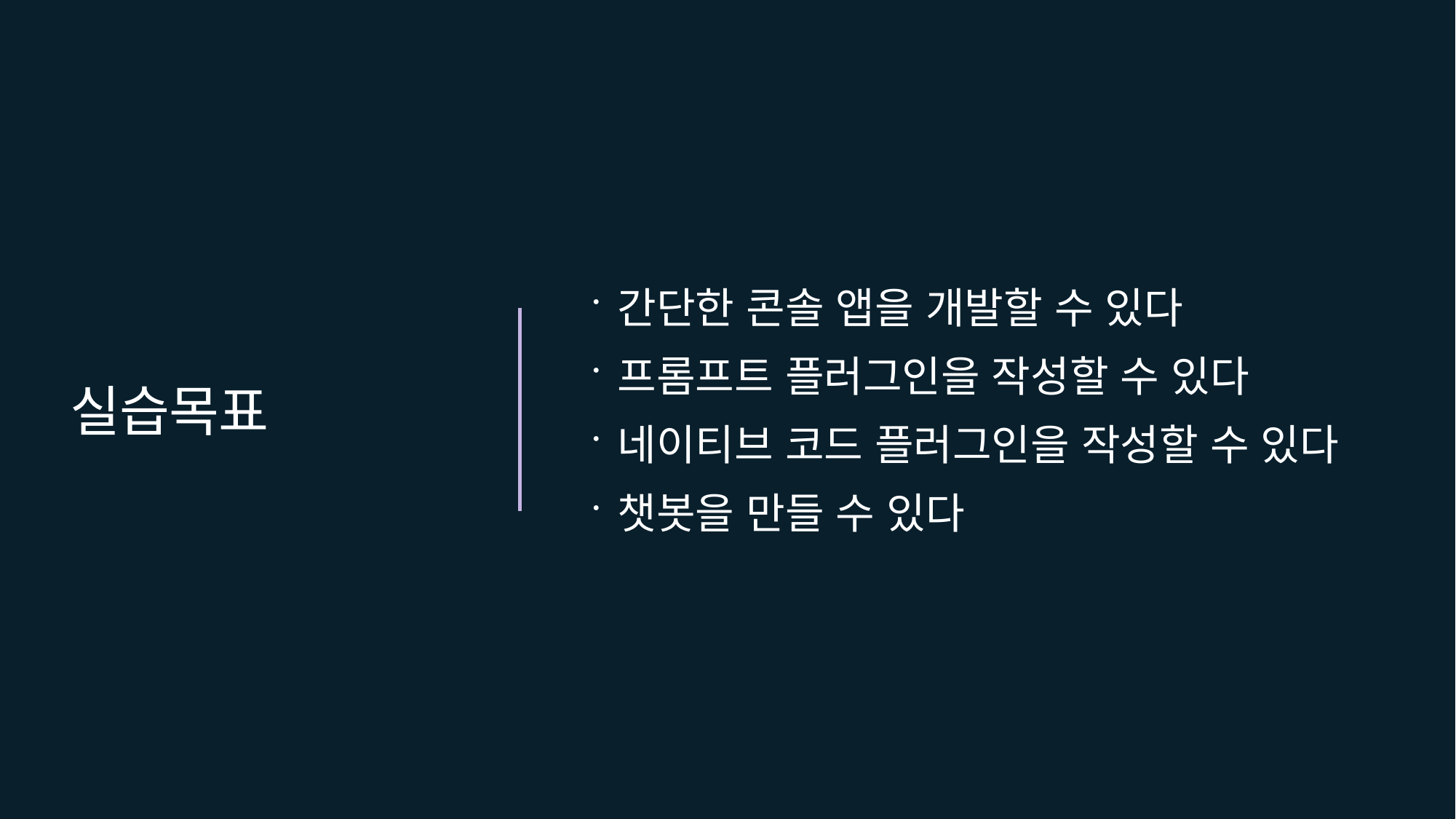

간단한 콘솔 앱을 개발할 수 있다
프롬프트 플러그인을 작성할 수 있다
네이티브 코드 플러그인을 작성할 수 있다
챗봇을 만들 수 있다
# 실습목표